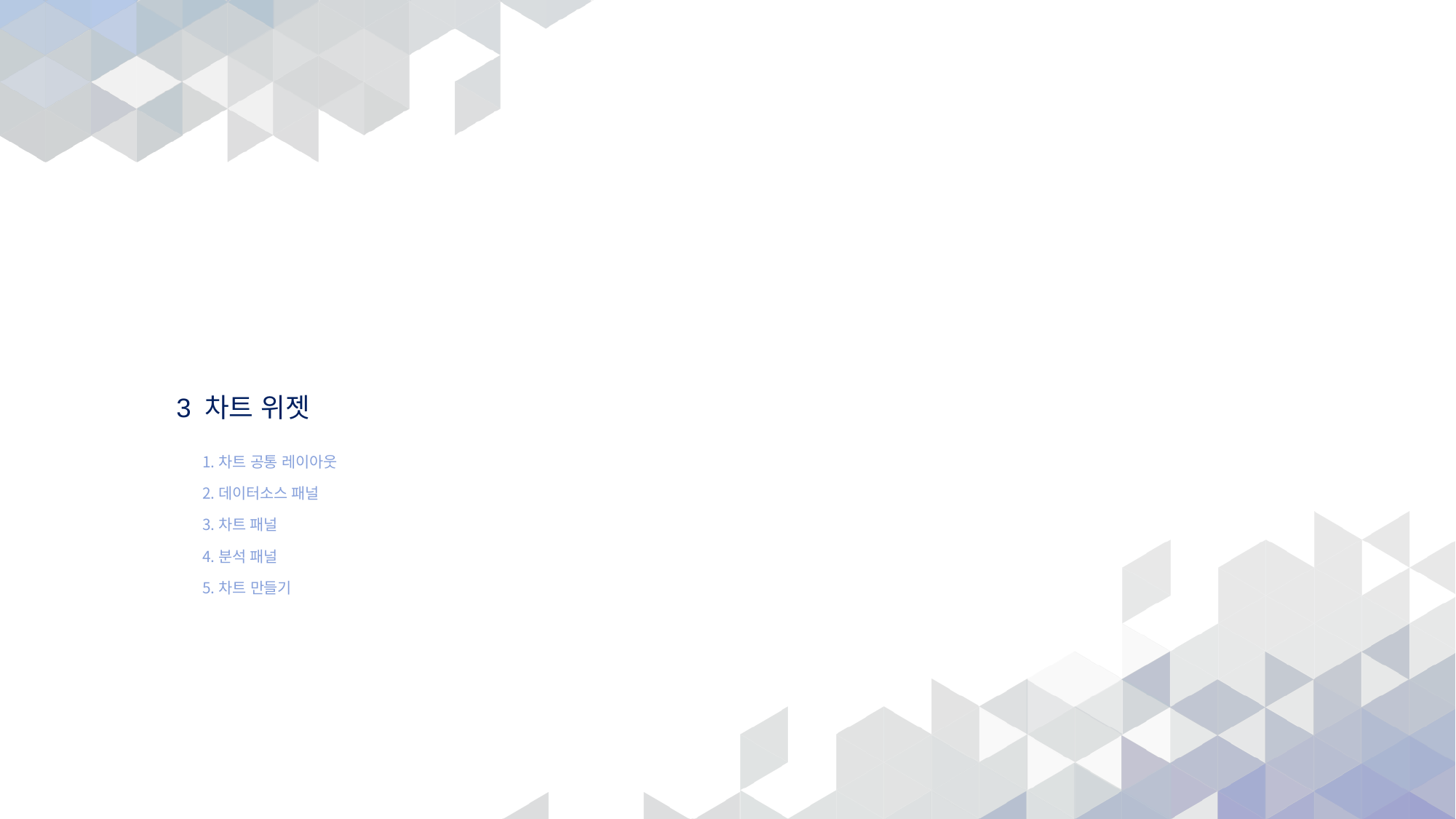

# 3 차트 위젯
차트 공통 레이아웃
데이터소스 패널
차트 패널
분석 패널
차트 만들기